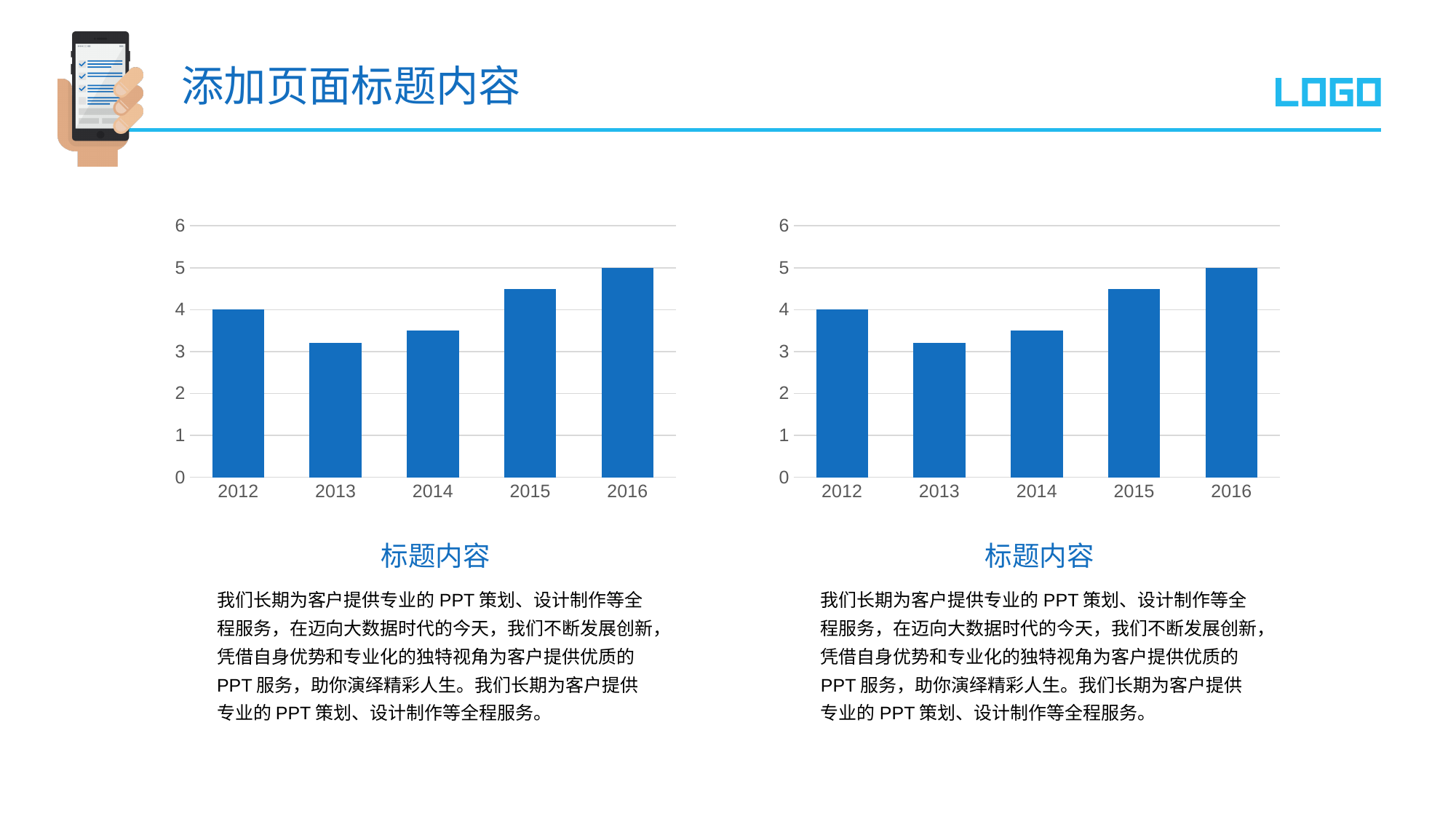

添加页面标题内容

### Chart

| Category | 系列 1 |
|---|---|
| 2012 | 4.0 |
| 2013 | 3.2 |
| 2014 | 3.5 |
| 2015 | 4.5 |
| 2016 | 5.0 |

### Chart

| Category | 系列 1 |
|---|---|
| 2012 | 4.0 |
| 2013 | 3.2 |
| 2014 | 3.5 |
| 2015 | 4.5 |
| 2016 | 5.0 |
标题内容
标题内容
我们长期为客户提供专业的PPT策划、设计制作等全程服务，在迈向大数据时代的今天，我们不断发展创新，凭借自身优势和专业化的独特视角为客户提供优质的PPT服务，助你演绎精彩人生。我们长期为客户提供专业的PPT策划、设计制作等全程服务。
我们长期为客户提供专业的PPT策划、设计制作等全程服务，在迈向大数据时代的今天，我们不断发展创新，凭借自身优势和专业化的独特视角为客户提供优质的PPT服务，助你演绎精彩人生。我们长期为客户提供专业的PPT策划、设计制作等全程服务。